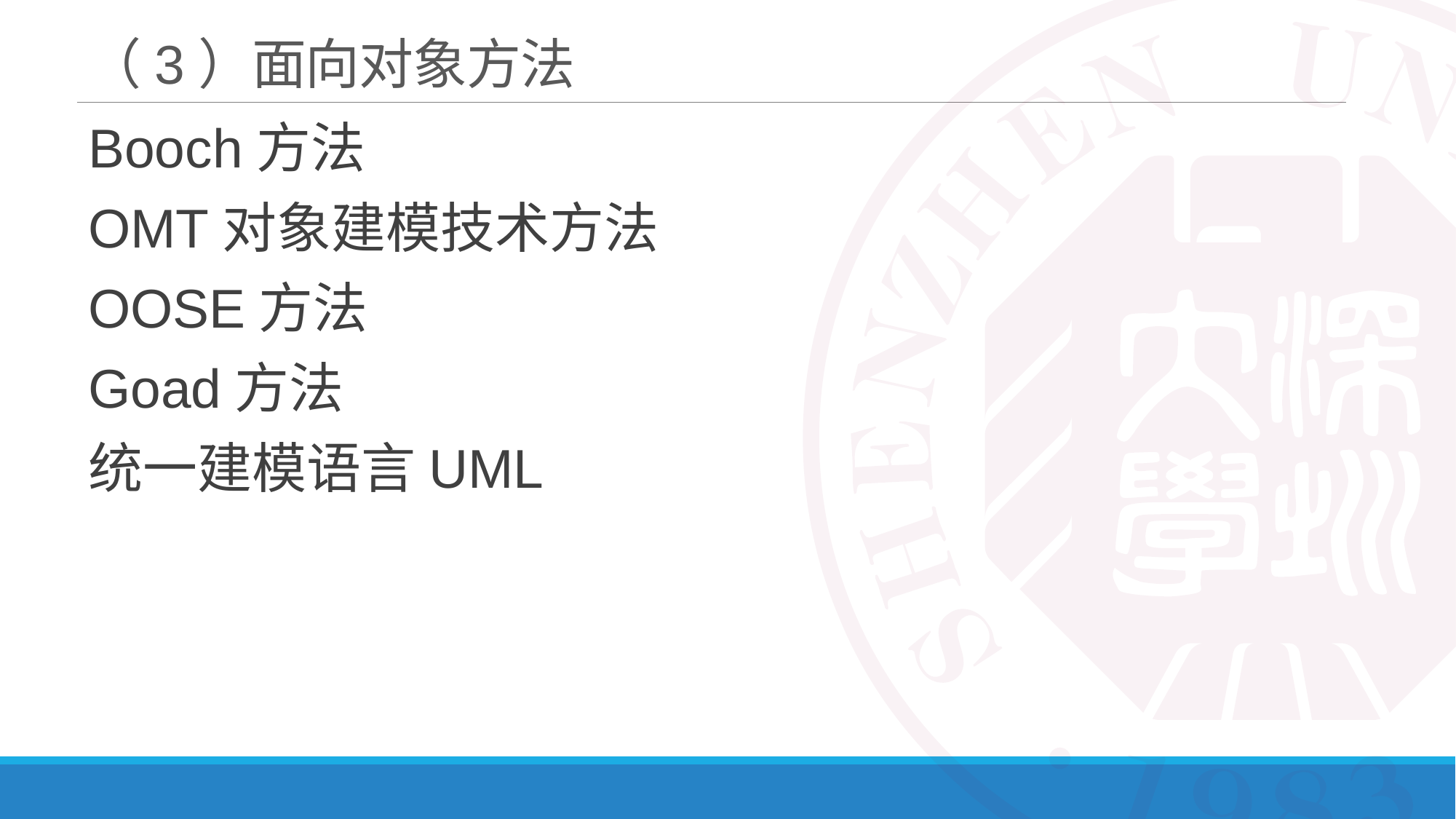

# （3）面向对象方法
Booch方法
OMT对象建模技术方法
OOSE方法
Goad方法
统一建模语言UML